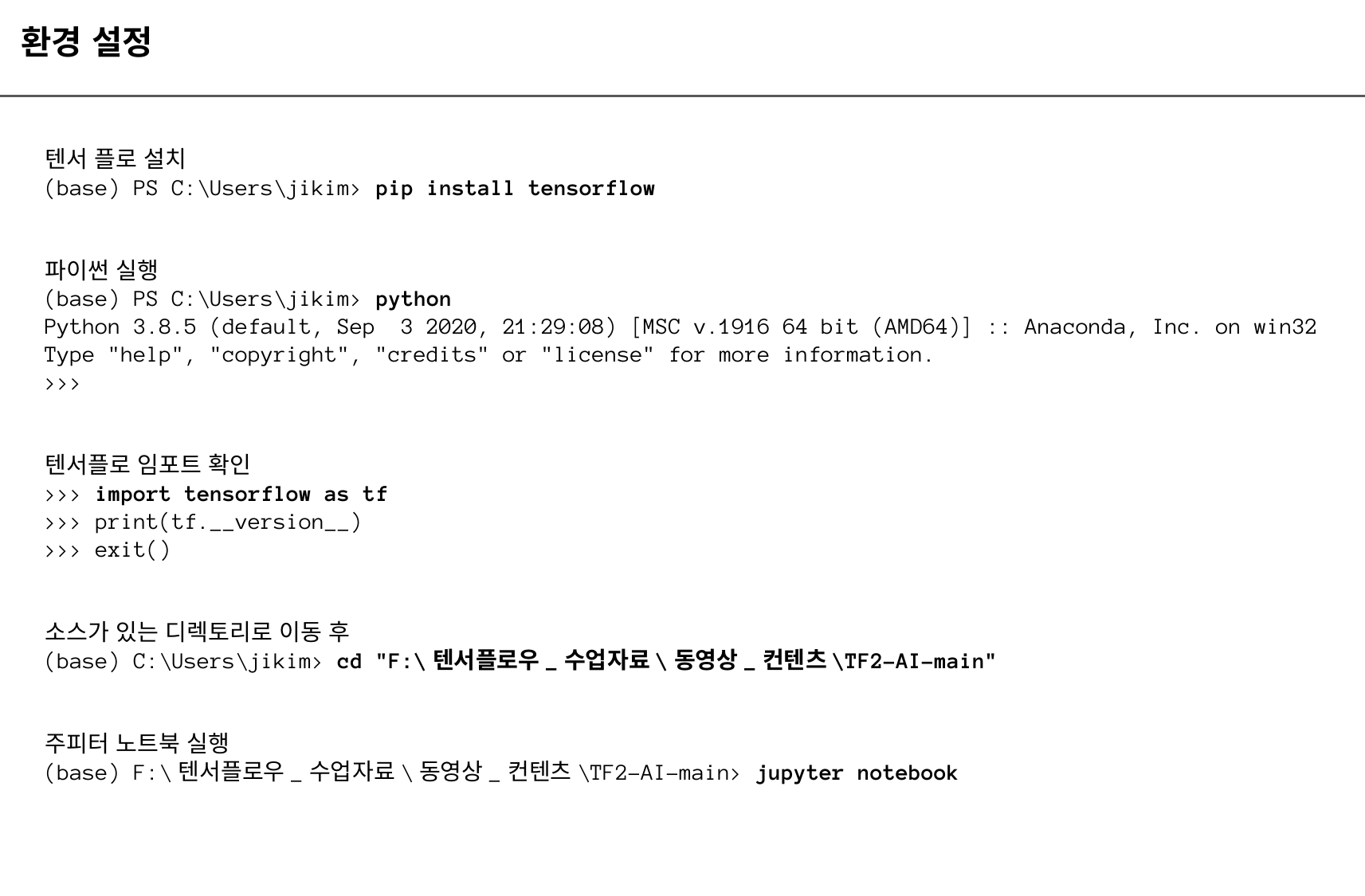

환경 설정
텐서 플로 설치
(base) PS C:\Users\jikim> pip install tensorflow

파이썬 실행
(base) PS C:\Users\jikim> python
Python 3.8.5 (default, Sep  3 2020, 21:29:08) [MSC v.1916 64 bit (AMD64)] :: Anaconda, Inc. on win32
Type "help", "copyright", "credits" or "license" for more information.
>>>

텐서플로 임포트 확인
>>> import tensorflow as tf
>>> print(tf.__version__)
>>> exit()

소스가 있는 디렉토리로 이동 후
(base) C:\Users\jikim> cd "F:\텐서플로우_수업자료\동영상_컨텐츠\TF2-AI-main"

주피터 노트북 실행
(base) F:\텐서플로우_수업자료\동영상_컨텐츠\TF2-AI-main> jupyter notebook